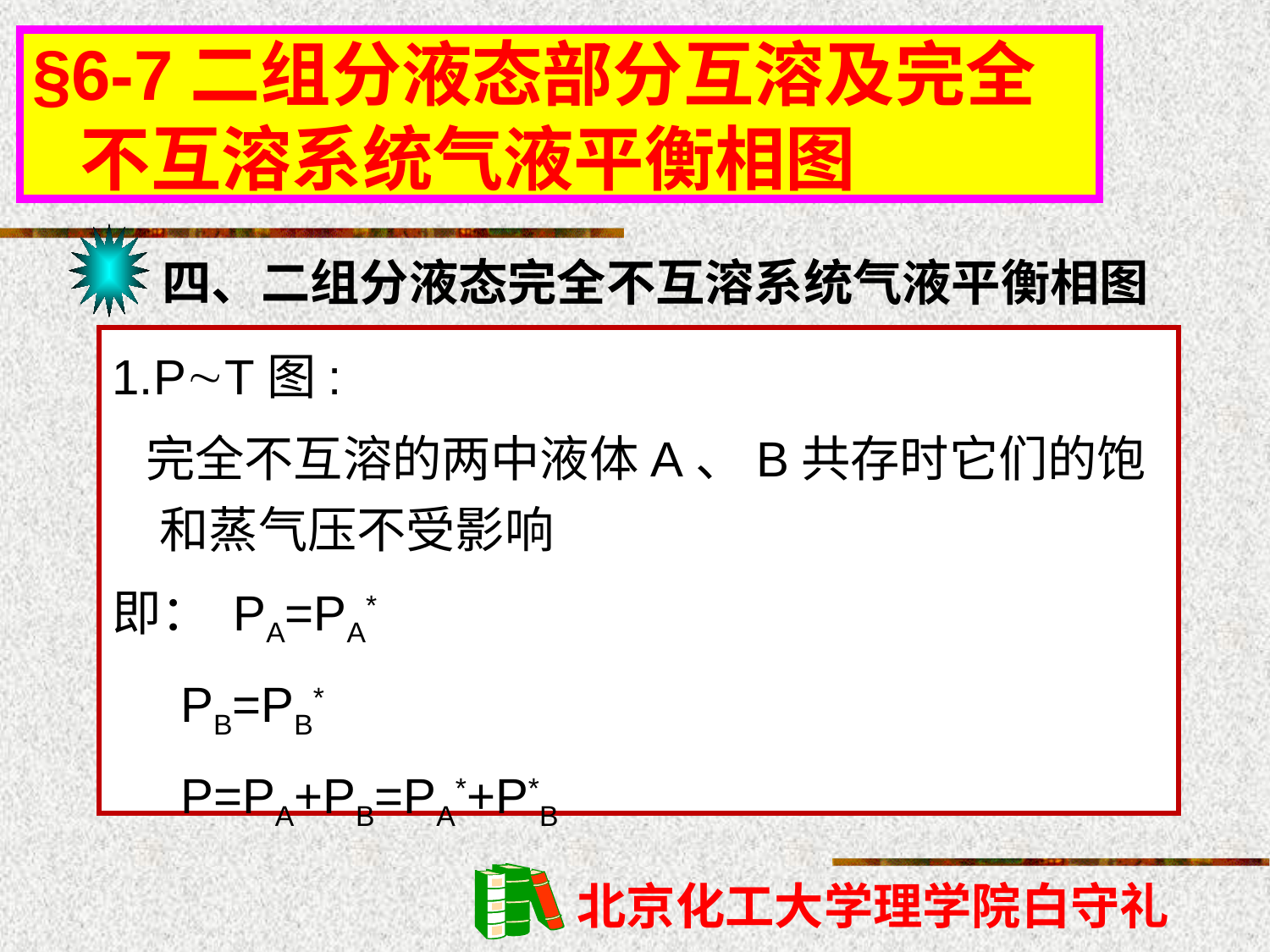

§6-7二组分液态部分互溶及完全
   不互溶系统气液平衡相图
四、二组分液态完全不互溶系统气液平衡相图

1.P∼T图:
  完全不互溶的两中液体A、B共存时它们的饱和蒸气压不受影响
即： PA=PA*
     PB=PB*
     P=PA+PB=PA*+P*B